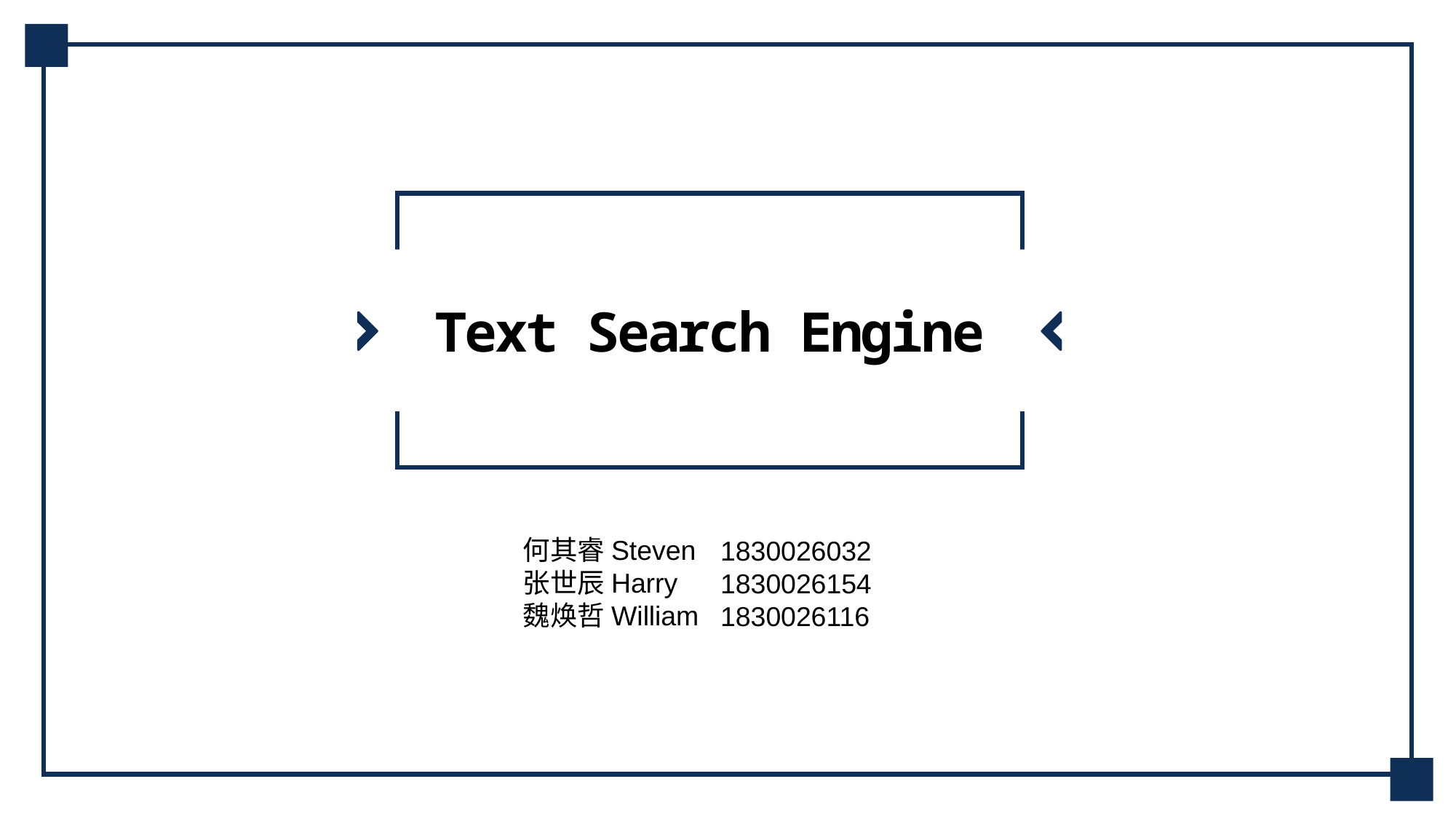

Text Search Engine

何其睿Steven
张世辰Harry
魏焕哲William
1830026032
1830026154
1830026116